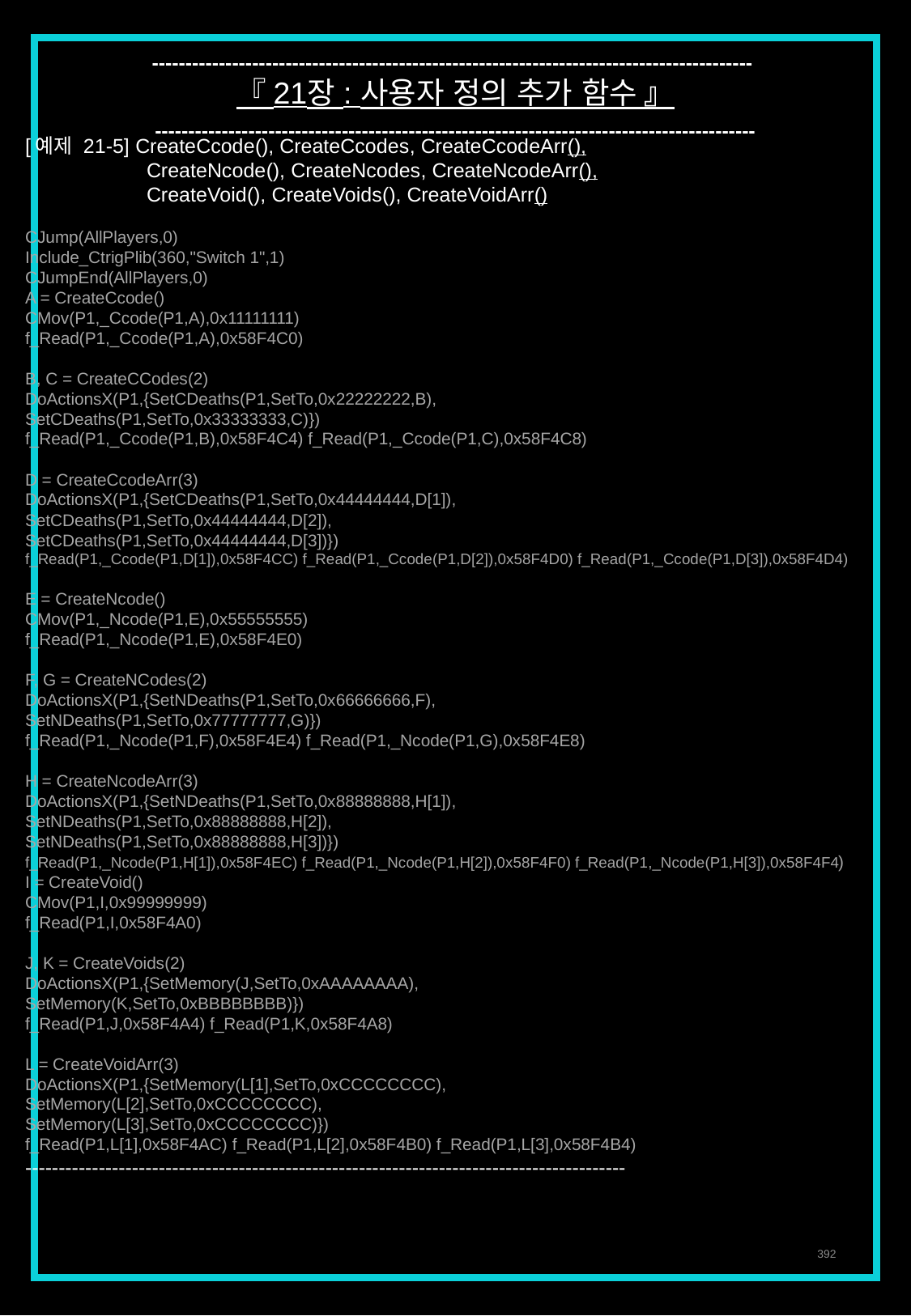

------------------------------------------------------------------------------------------
『 21장 : 사용자 정의 추가 함수 』
------------------------------------------------------------------------------------------
[예제 21-5] CreateCcode(), CreateCcodes, CreateCcodeArr(),
	CreateNcode(), CreateNcodes, CreateNcodeArr(),
	CreateVoid(), CreateVoids(), CreateVoidArr()

CJump(AllPlayers,0)
Include_CtrigPlib(360,"Switch 1",1)
CJumpEnd(AllPlayers,0)
A = CreateCcode()
CMov(P1,_Ccode(P1,A),0x11111111)
f_Read(P1,_Ccode(P1,A),0x58F4C0)

B, C = CreateCCodes(2)
DoActionsX(P1,{SetCDeaths(P1,SetTo,0x22222222,B),
SetCDeaths(P1,SetTo,0x33333333,C)})
f_Read(P1,_Ccode(P1,B),0x58F4C4) f_Read(P1,_Ccode(P1,C),0x58F4C8)

D = CreateCcodeArr(3)
DoActionsX(P1,{SetCDeaths(P1,SetTo,0x44444444,D[1]),
SetCDeaths(P1,SetTo,0x44444444,D[2]),
SetCDeaths(P1,SetTo,0x44444444,D[3])})
f_Read(P1,_Ccode(P1,D[1]),0x58F4CC) f_Read(P1,_Ccode(P1,D[2]),0x58F4D0) f_Read(P1,_Ccode(P1,D[3]),0x58F4D4)

E = CreateNcode()
CMov(P1,_Ncode(P1,E),0x55555555)
f_Read(P1,_Ncode(P1,E),0x58F4E0)

F, G = CreateNCodes(2)
DoActionsX(P1,{SetNDeaths(P1,SetTo,0x66666666,F),
SetNDeaths(P1,SetTo,0x77777777,G)})
f_Read(P1,_Ncode(P1,F),0x58F4E4) f_Read(P1,_Ncode(P1,G),0x58F4E8)

H = CreateNcodeArr(3)
DoActionsX(P1,{SetNDeaths(P1,SetTo,0x88888888,H[1]),
SetNDeaths(P1,SetTo,0x88888888,H[2]),
SetNDeaths(P1,SetTo,0x88888888,H[3])})
f_Read(P1,_Ncode(P1,H[1]),0x58F4EC) f_Read(P1,_Ncode(P1,H[2]),0x58F4F0) f_Read(P1,_Ncode(P1,H[3]),0x58F4F4)
I = CreateVoid()
CMov(P1,I,0x99999999)
f_Read(P1,I,0x58F4A0)

J, K = CreateVoids(2)
DoActionsX(P1,{SetMemory(J,SetTo,0xAAAAAAAA),
SetMemory(K,SetTo,0xBBBBBBBB)})
f_Read(P1,J,0x58F4A4) f_Read(P1,K,0x58F4A8)

L = CreateVoidArr(3)
DoActionsX(P1,{SetMemory(L[1],SetTo,0xCCCCCCCC),
SetMemory(L[2],SetTo,0xCCCCCCCC),
SetMemory(L[3],SetTo,0xCCCCCCCC)})
f_Read(P1,L[1],0x58F4AC) f_Read(P1,L[2],0x58F4B0) f_Read(P1,L[3],0x58F4B4)
------------------------------------------------------------------------------------------
392